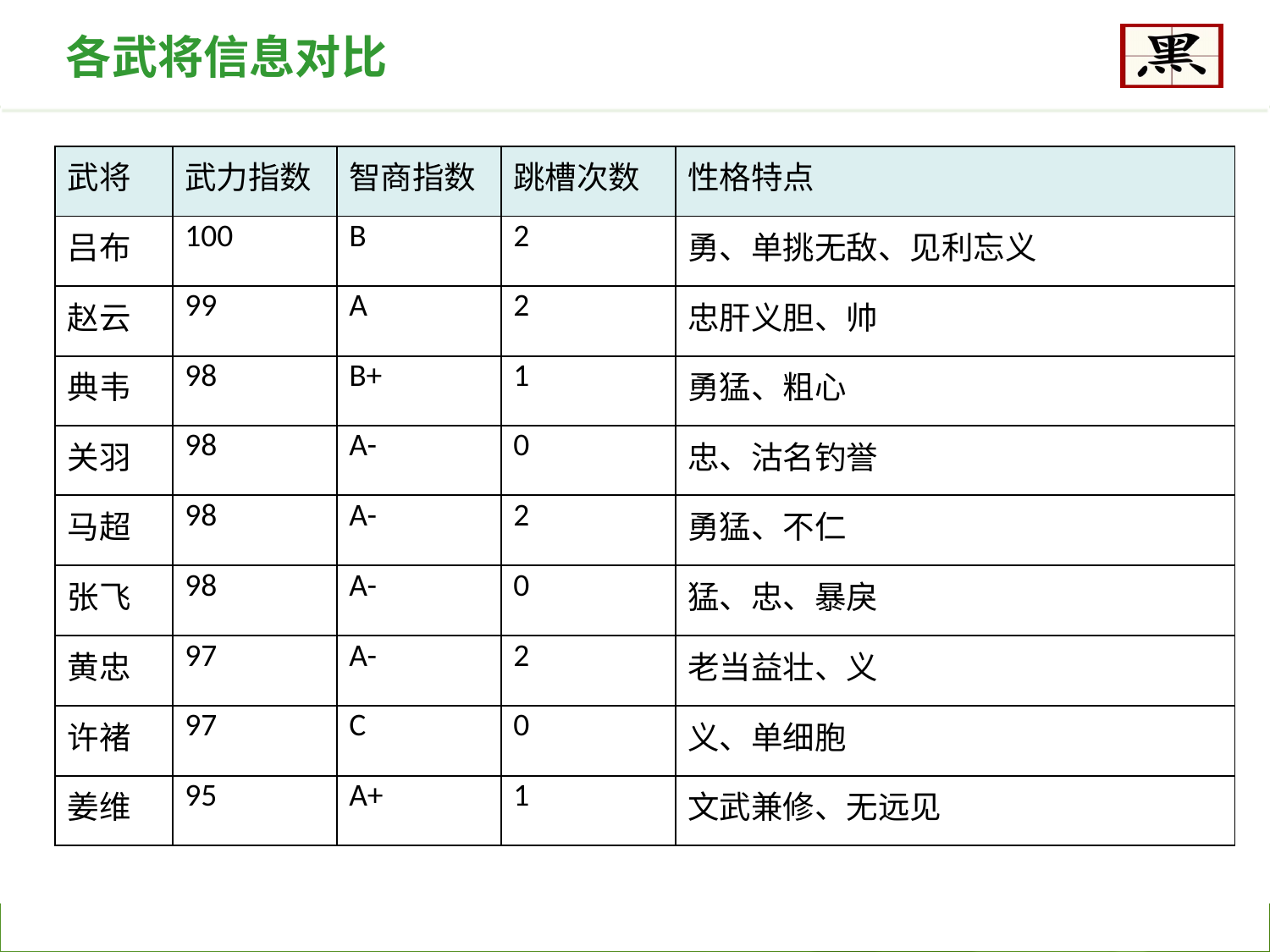

各武将信息对比
| 武将 | 武力指数 | 智商指数 | 跳槽次数 | 性格特点 |
| --- | --- | --- | --- | --- |
| 吕布 | 100 | B | 2 | 勇、单挑无敌、见利忘义 |
| 赵云 | 99 | A | 2 | 忠肝义胆、帅 |
| 典韦 | 98 | B+ | 1 | 勇猛、粗心 |
| 关羽 | 98 | A- | 0 | 忠、沽名钓誉 |
| 马超 | 98 | A- | 2 | 勇猛、不仁 |
| 张飞 | 98 | A- | 0 | 猛、忠、暴戾 |
| 黄忠 | 97 | A- | 2 | 老当益壮、义 |
| 许褚 | 97 | C | 0 | 义、单细胞 |
| 姜维 | 95 | A+ | 1 | 文武兼修、无远见 |